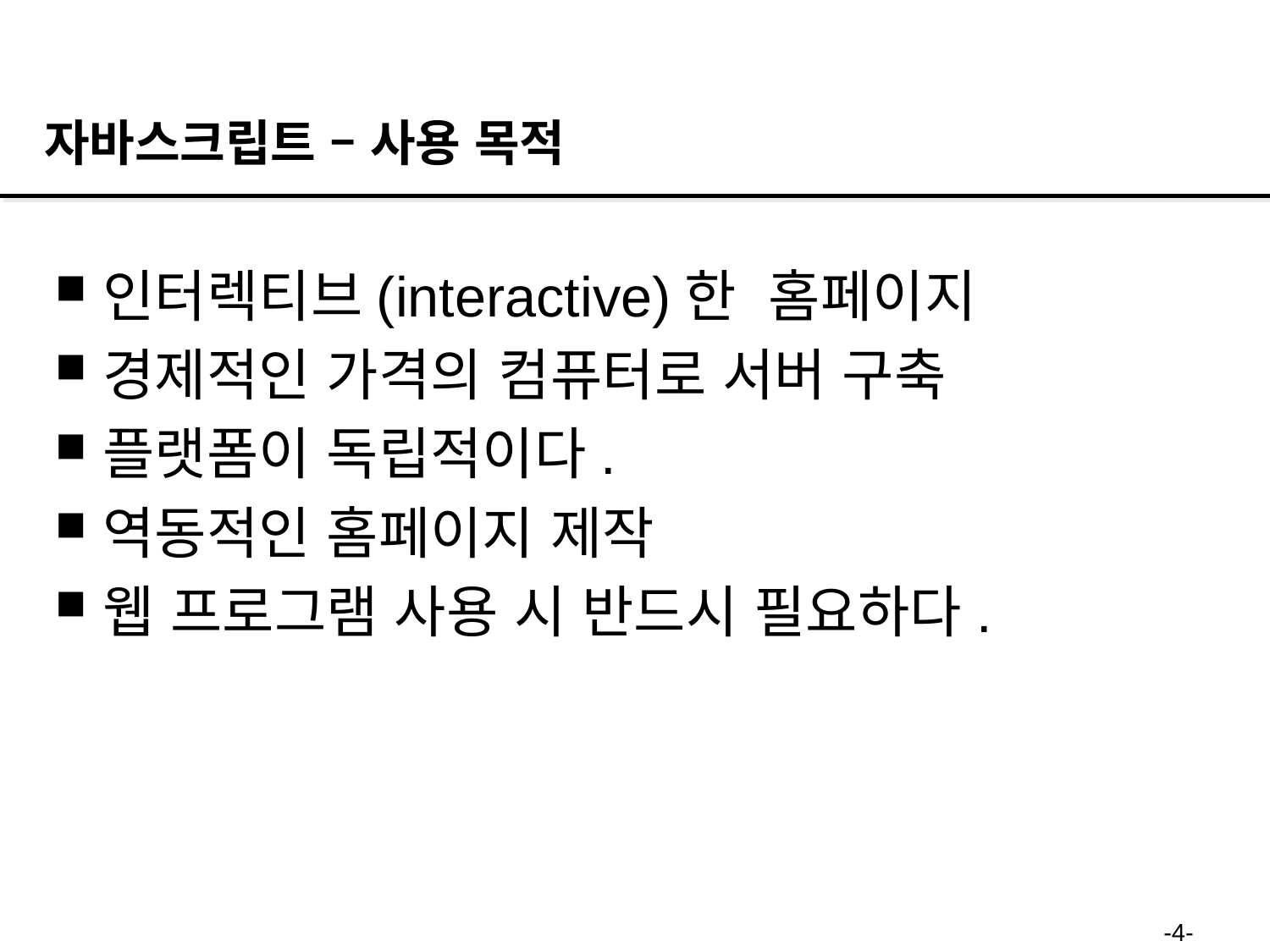

자바스크립트 – 사용 목적
인터렉티브(interactive)한  홈페이지
경제적인 가격의 컴퓨터로 서버 구축
플랫폼이 독립적이다.
역동적인 홈페이지 제작
웹 프로그램 사용 시 반드시 필요하다.
-4-